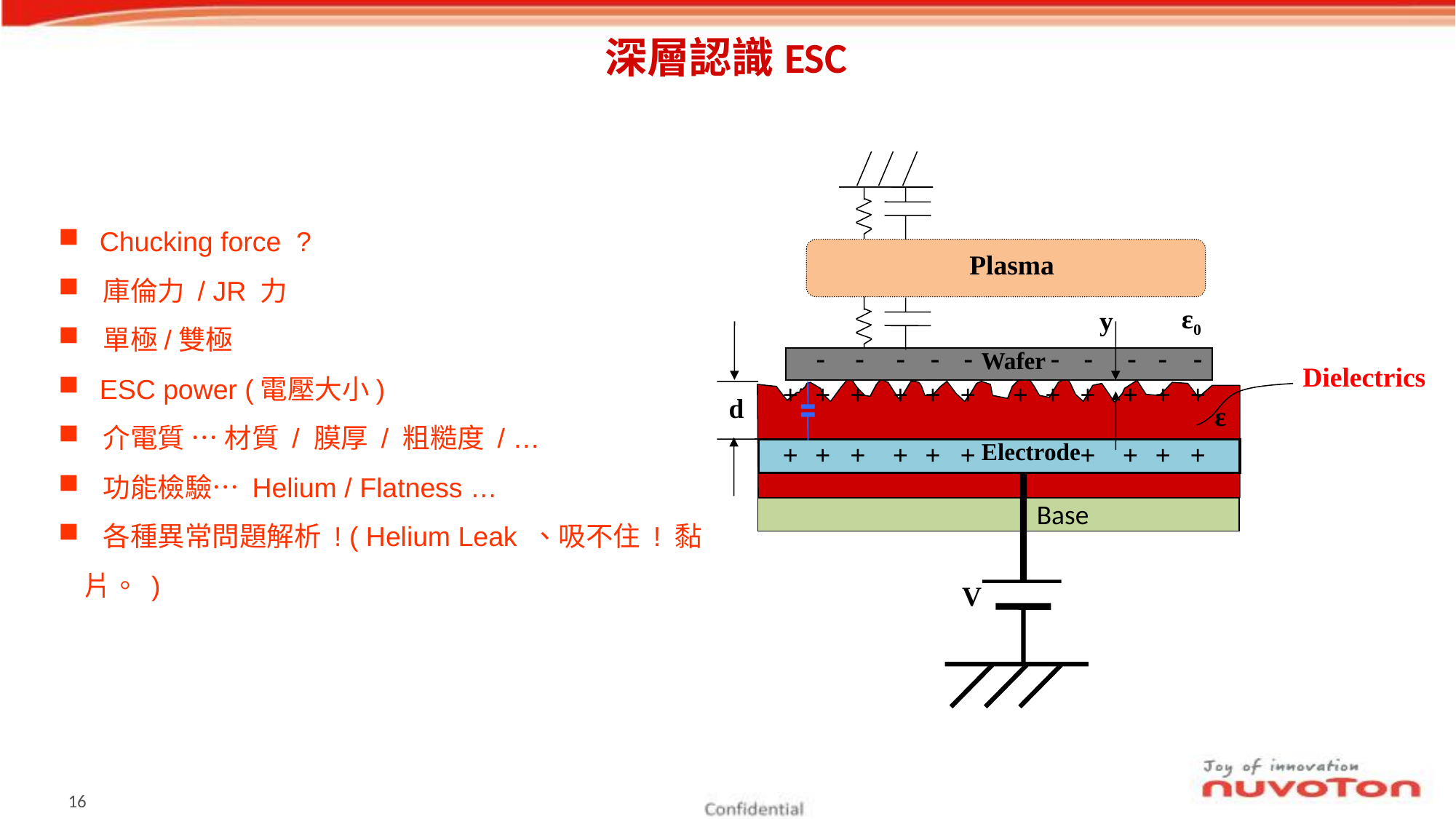

# 深層認識ESC

Plasma
ε0

y

‐
‐
‐
‐
‐
‐
‐
‐
‐
‐

Wafer

Dielectrics
+
+
+
+
+
+
+
+
+
+
+
+

d

ε

Electrode
+
+
+
+
+
+
+
+
+
+

V

  Chucking force  ?
  庫倫力 / JR 力
  單極/雙極
  ESC power (電壓大小)
  介電質 … 材質 / 膜厚 / 粗糙度 / …
  功能檢驗… Helium / Flatness …
  各種異常問題解析 ! ( Helium Leak 、吸不住 ! 黏片。 )

Base
16